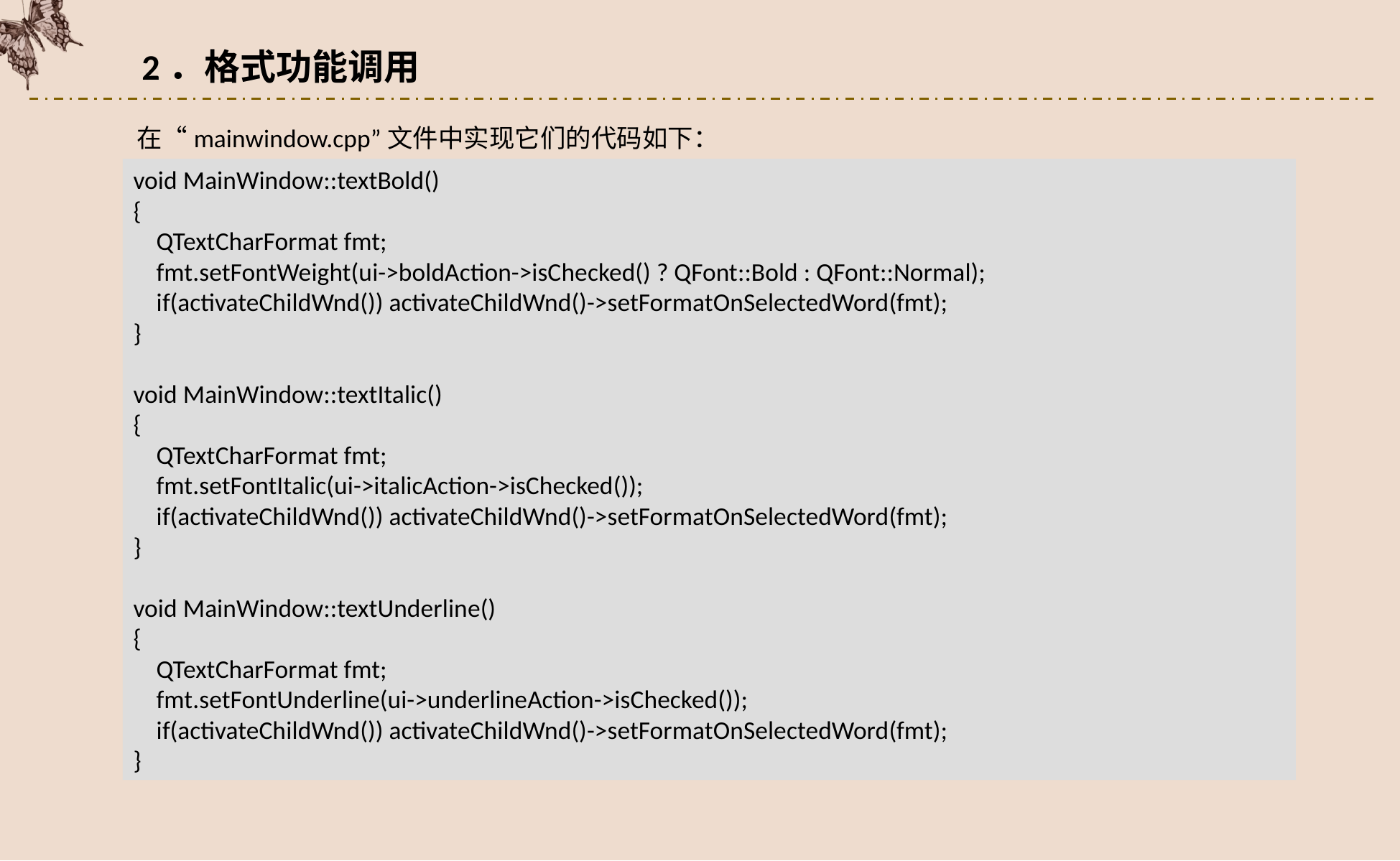

2．格式功能调用
在“mainwindow.cpp”文件中实现它们的代码如下：
void MainWindow::textBold()
{
    QTextCharFormat fmt;
    fmt.setFontWeight(ui->boldAction->isChecked() ? QFont::Bold : QFont::Normal);
    if(activateChildWnd()) activateChildWnd()->setFormatOnSelectedWord(fmt);
}

void MainWindow::textItalic()
{
    QTextCharFormat fmt;
    fmt.setFontItalic(ui->italicAction->isChecked());
    if(activateChildWnd()) activateChildWnd()->setFormatOnSelectedWord(fmt);
}

void MainWindow::textUnderline()
{
    QTextCharFormat fmt;
    fmt.setFontUnderline(ui->underlineAction->isChecked());
    if(activateChildWnd()) activateChildWnd()->setFormatOnSelectedWord(fmt);
}